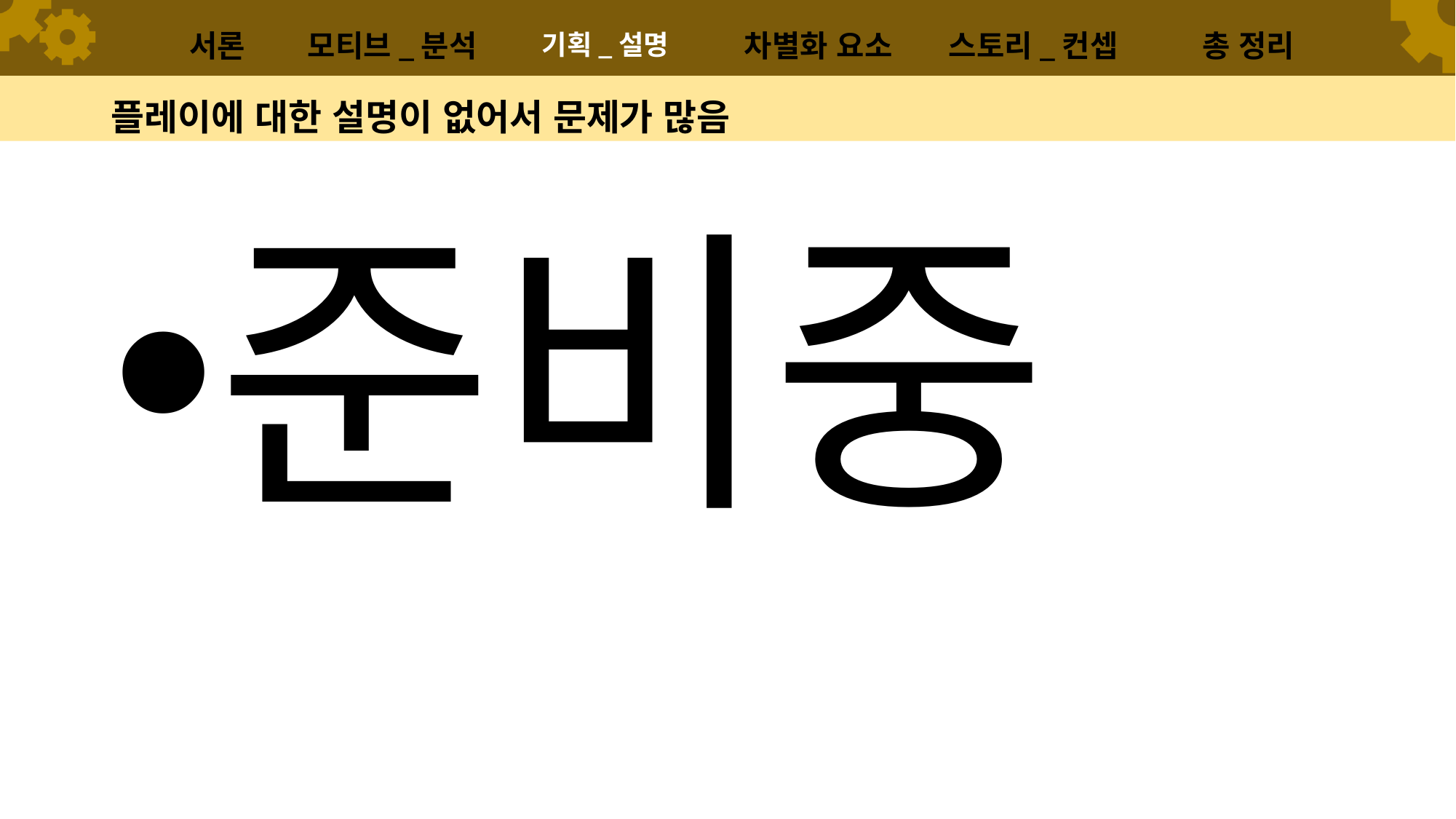

서론
모티브_분석
차별화 요소
스토리_컨셉
총 정리
기획_설명
# 플레이에 대한 설명이 없어서 문제가 많음
준비중